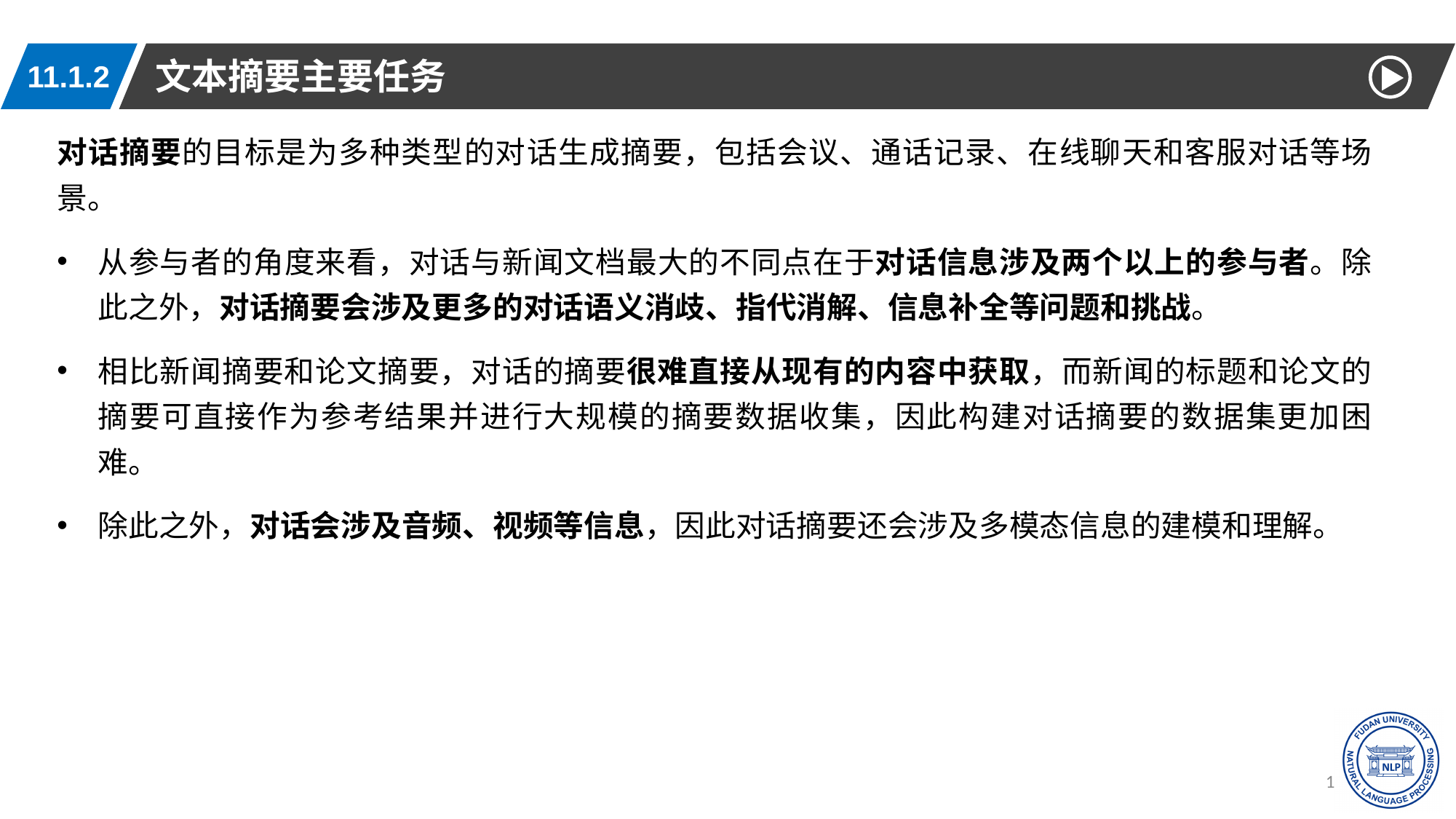

文本摘要主要任务
11.1.2

对话摘要的目标是为多种类型的对话生成摘要，包括会议、通话记录、在线聊天和客服对话等场景。
从参与者的角度来看，对话与新闻文档最大的不同点在于对话信息涉及两个以上的参与者。除此之外，对话摘要会涉及更多的对话语义消歧、指代消解、信息补全等问题和挑战。
相比新闻摘要和论文摘要，对话的摘要很难直接从现有的内容中获取，而新闻的标题和论文的摘要可直接作为参考结果并进行大规模的摘要数据收集，因此构建对话摘要的数据集更加困难。
除此之外，对话会涉及音频、视频等信息，因此对话摘要还会涉及多模态信息的建模和理解。
10